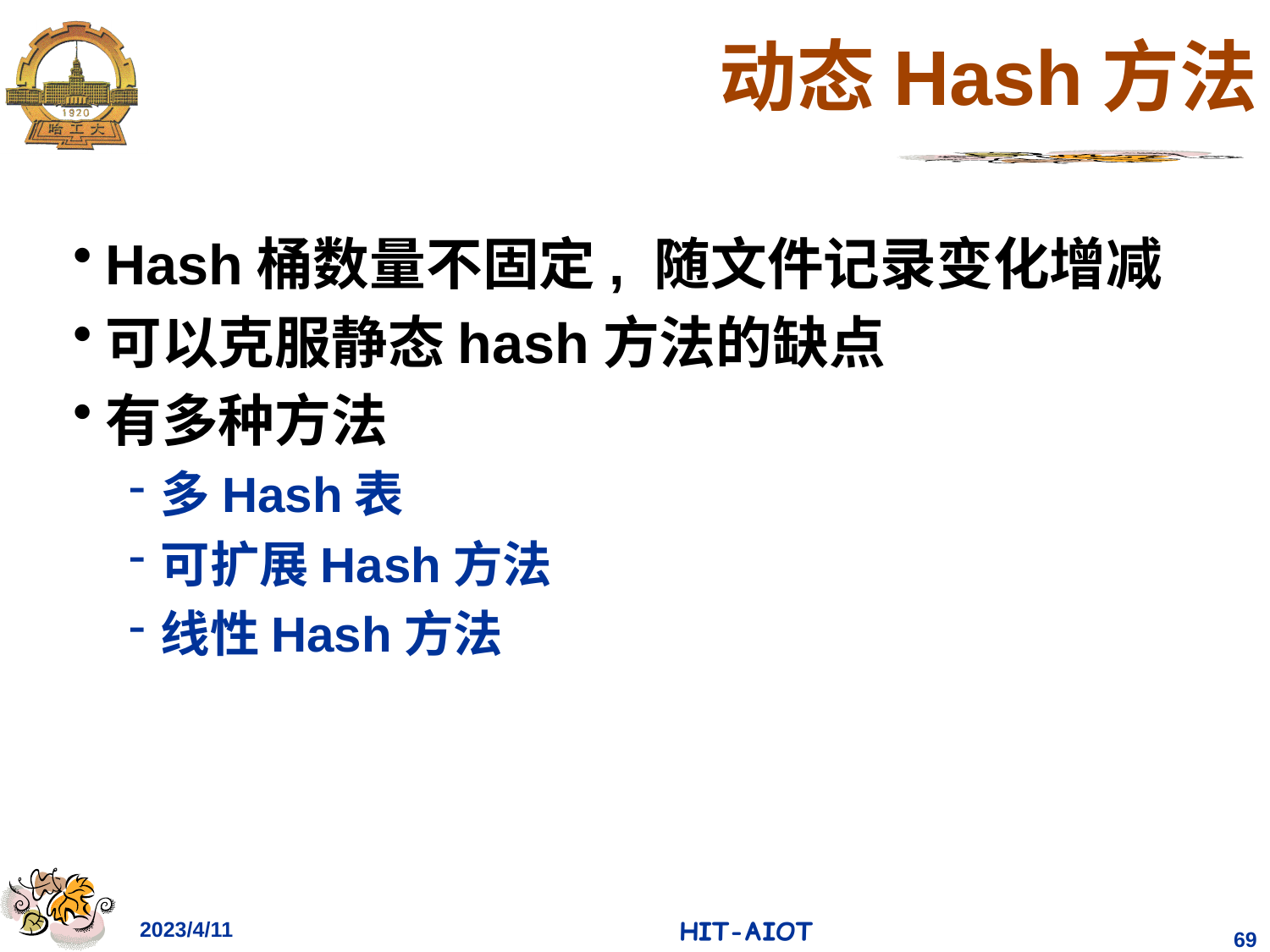

# 动态Hash方法
Hash桶数量不固定, 随文件记录变化增减
可以克服静态hash方法的缺点
有多种方法
多Hash表
可扩展Hash方法
线性Hash方法
2023/4/11
HIT-AIOT
69